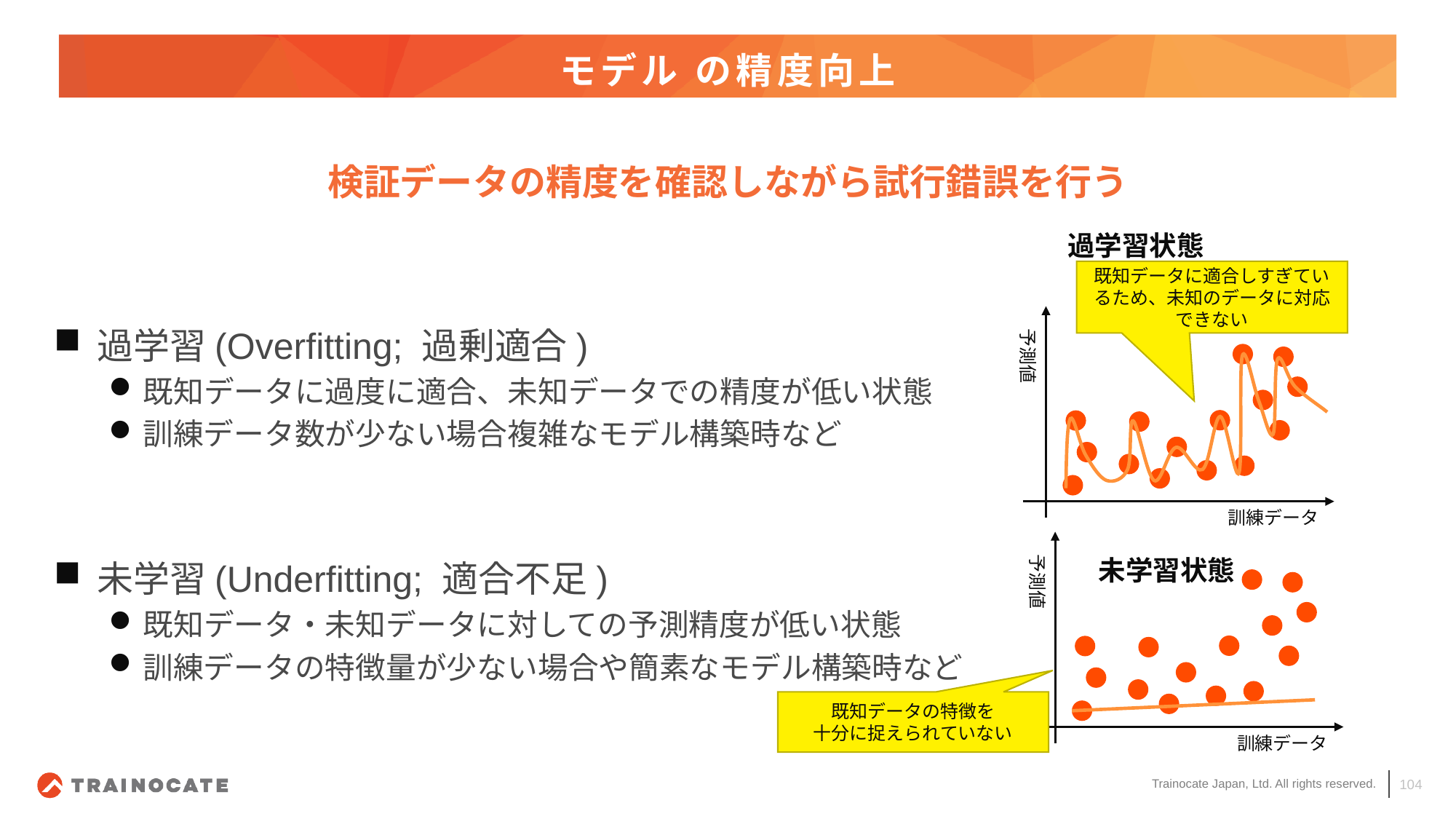

# モデル の精度向上
検証データの精度を確認しながら試行錯誤を行う
過学習状態
既知データに適合しすぎているため、未知のデータに対応できない
予測値

訓練データ
過学習(Overfitting; 過剰適合)
既知データに過度に適合、未知データでの精度が低い状態
訓練データ数が少ない場合複雑なモデル構築時など

未学習(Underfitting; 適合不足)
既知データ・未知データに対しての予測精度が低い状態
訓練データの特徴量が少ない場合や簡素なモデル構築時など

予測値

訓練データ
未学習状態
既知データの特徴を
十分に捉えられていない
104